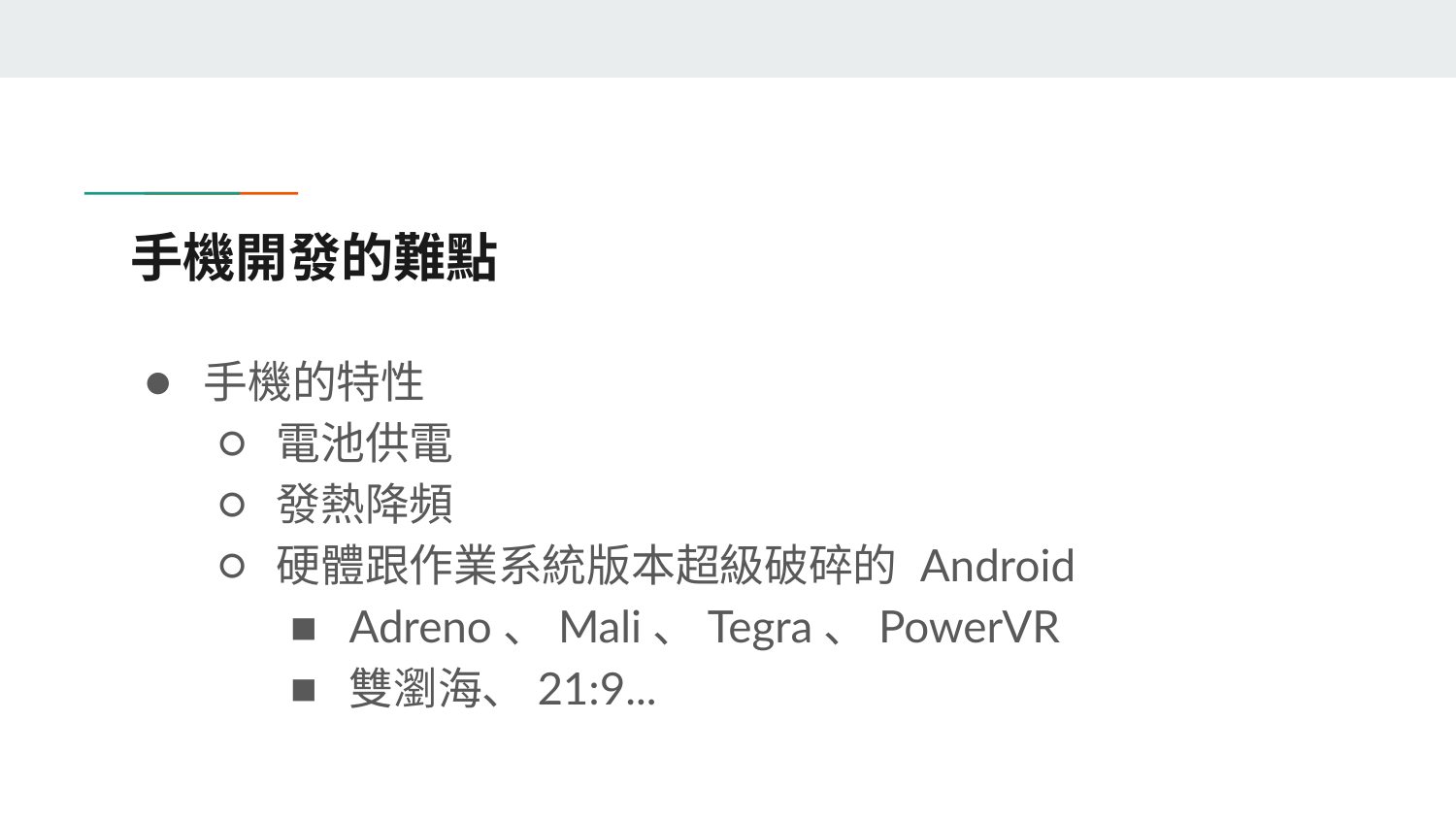

# 手機開發的難點
手機的特性
電池供電
發熱降頻
硬體跟作業系統版本超級破碎的 Android
Adreno、Mali、Tegra、PowerVR
雙瀏海、21:9...